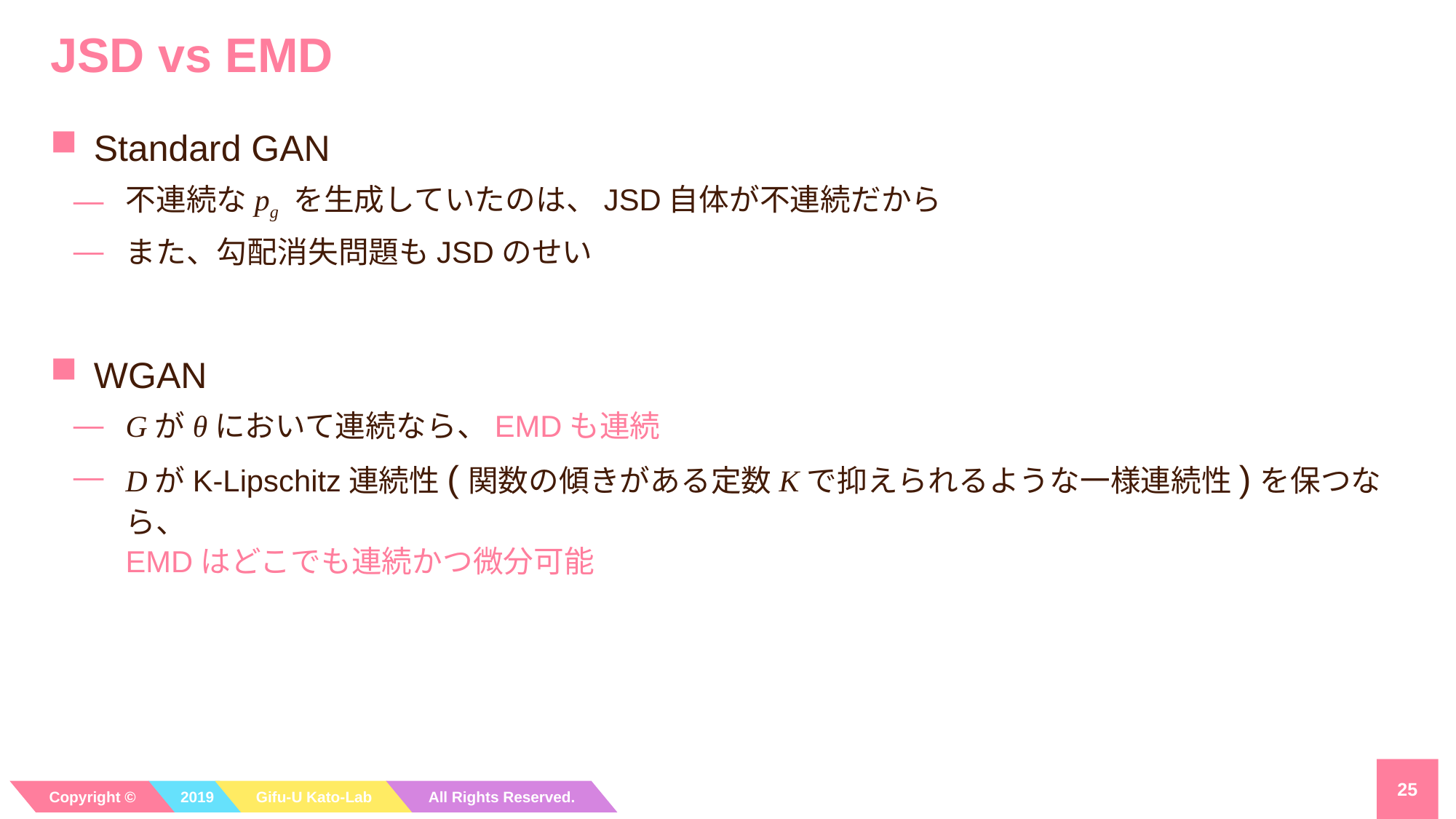

# JSD vs EMD
Standard GAN
不連続なpg を生成していたのは、JSD自体が不連続だから
また、勾配消失問題もJSDのせい

WGAN
Gがθにおいて連続なら、EMDも連続
DがK-Lipschitz連続性(関数の傾きがある定数Kで抑えられるような一様連続性)を保つなら、
EMDはどこでも連続かつ微分可能

25